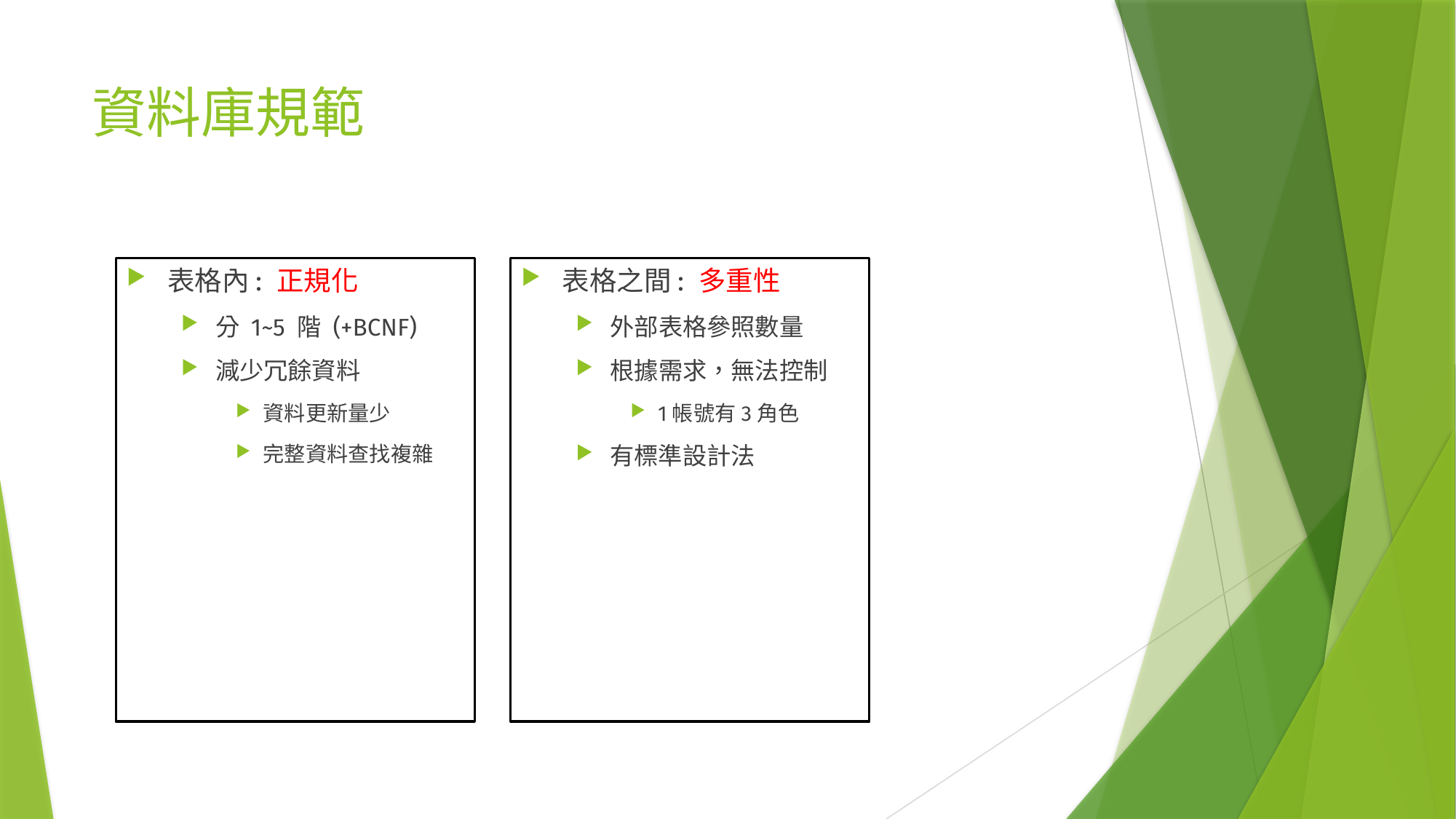

# 資料庫規範
表格內: 正規化
分 1~5 階 (+BCNF)
減少冗餘資料
資料更新量少
完整資料查找複雜

表格之間: 多重性
外部表格參照數量
根據需求，無法控制
1帳號有3角色
有標準設計法